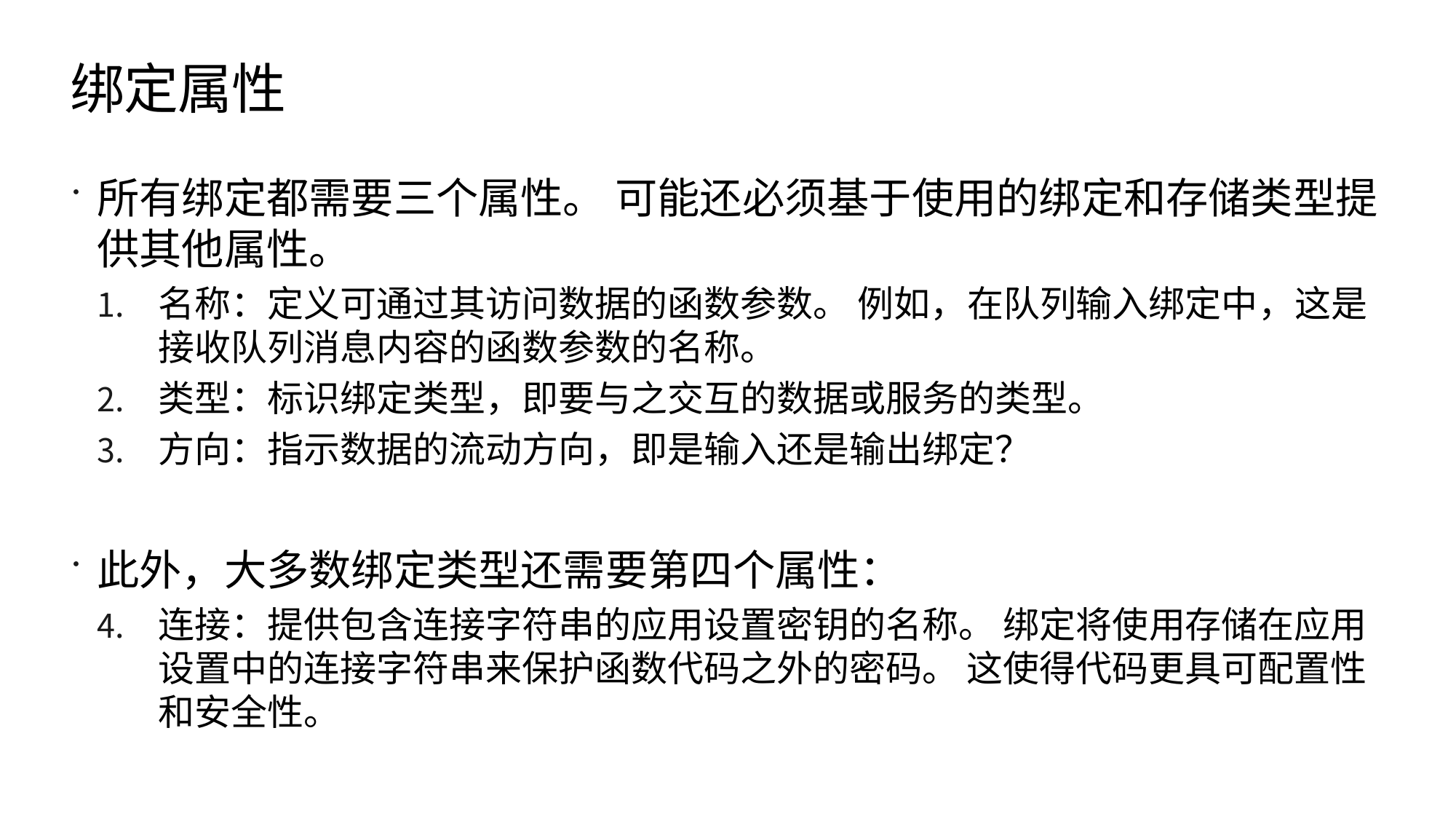

# 绑定属性
所有绑定都需要三个属性。 可能还必须基于使用的绑定和存储类型提供其他属性。
名称：定义可通过其访问数据的函数参数。 例如，在队列输入绑定中，这是接收队列消息内容的函数参数的名称。
类型：标识绑定类型，即要与之交互的数据或服务的类型。
方向：指示数据的流动方向，即是输入还是输出绑定？

此外，大多数绑定类型还需要第四个属性：
连接：提供包含连接字符串的应用设置密钥的名称。 绑定将使用存储在应用设置中的连接字符串来保护函数代码之外的密码。 这使得代码更具可配置性和安全性。